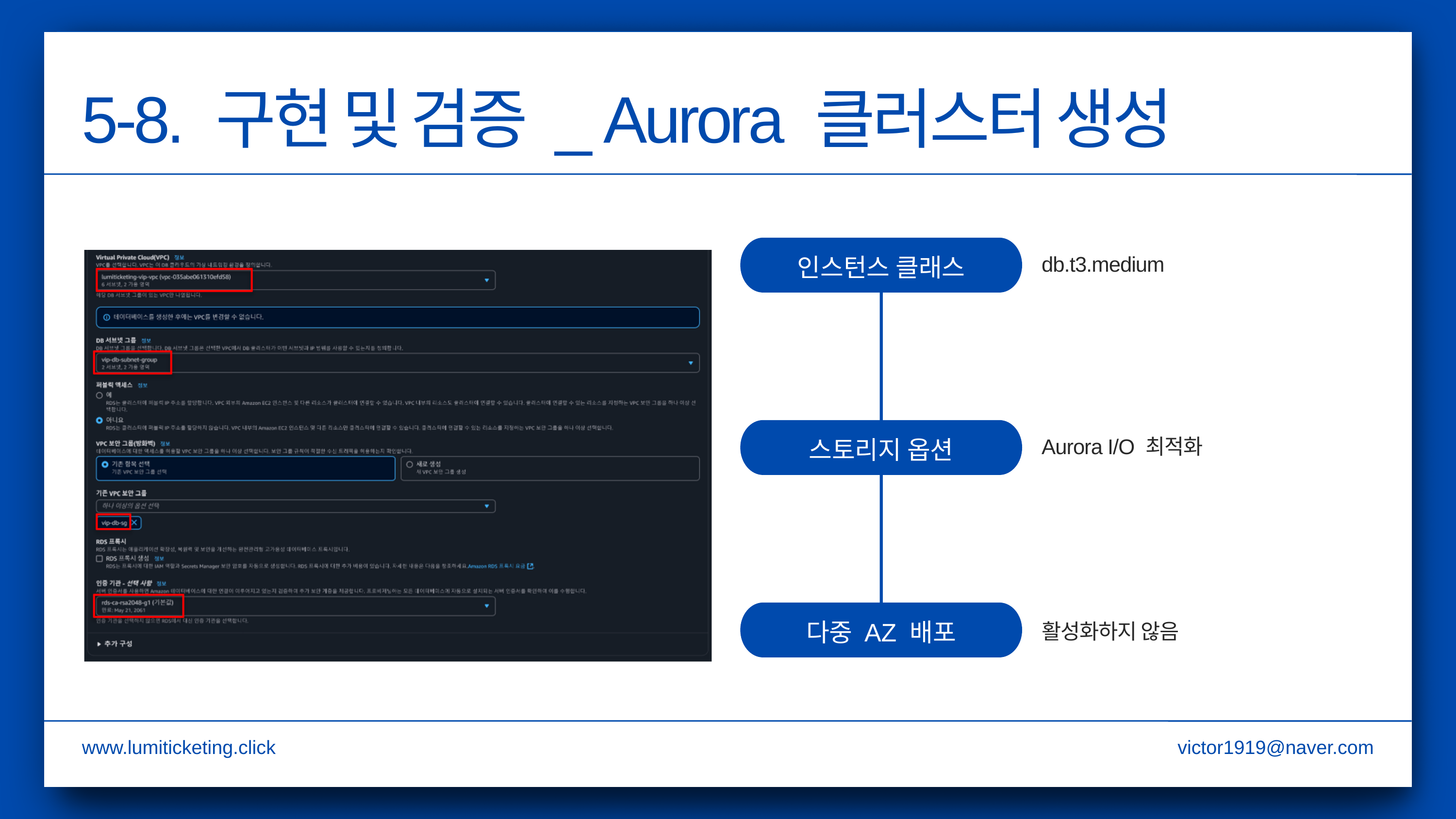

5-8. 구현 및 검증 _ Aurora 클러스터 생성

인스턴스 클래스
db.t3.medium

스토리지 옵션
Aurora I/O 최적화

다중 AZ 배포
활성화하지 않음

www.lumiticketing.click
victor1919@naver.com